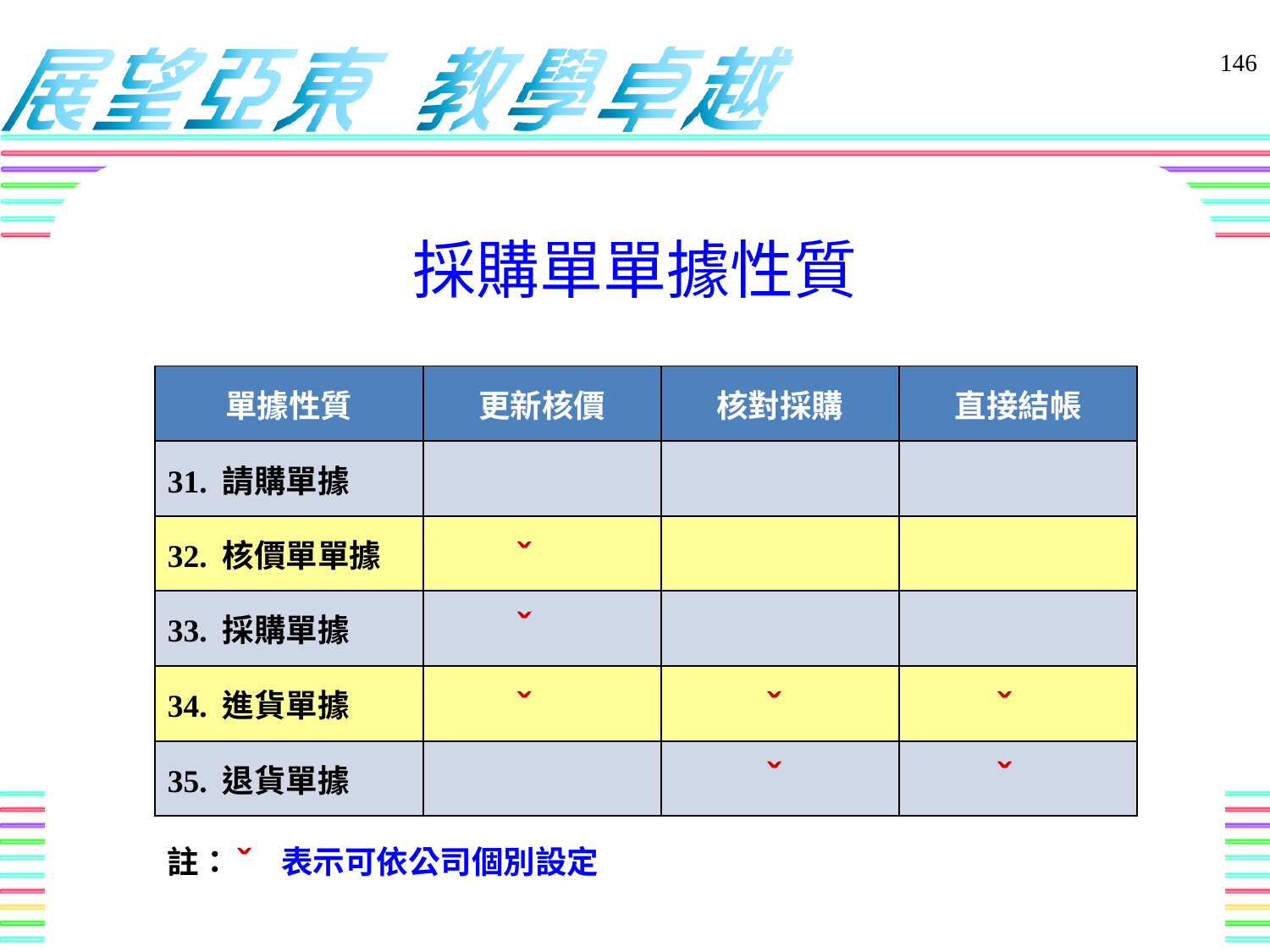

146
# 採購單單據性質

| 單據性質 | 更新核價 | 核對採購 | 直接結帳 |
| --- | --- | --- | --- |
| 31. 請購單據 |  |  |  |
| 32. 核價單單據 |  |  |  |
| 33. 採購單據 |  |  |  |
| 34. 進貨單據 |  |  |  |
| 35. 退貨單據 |  |  |  |
ˇ
ˇ
ˇ
ˇ
ˇ
ˇ
ˇ
ˇ
註：       表示可依公司個別設定